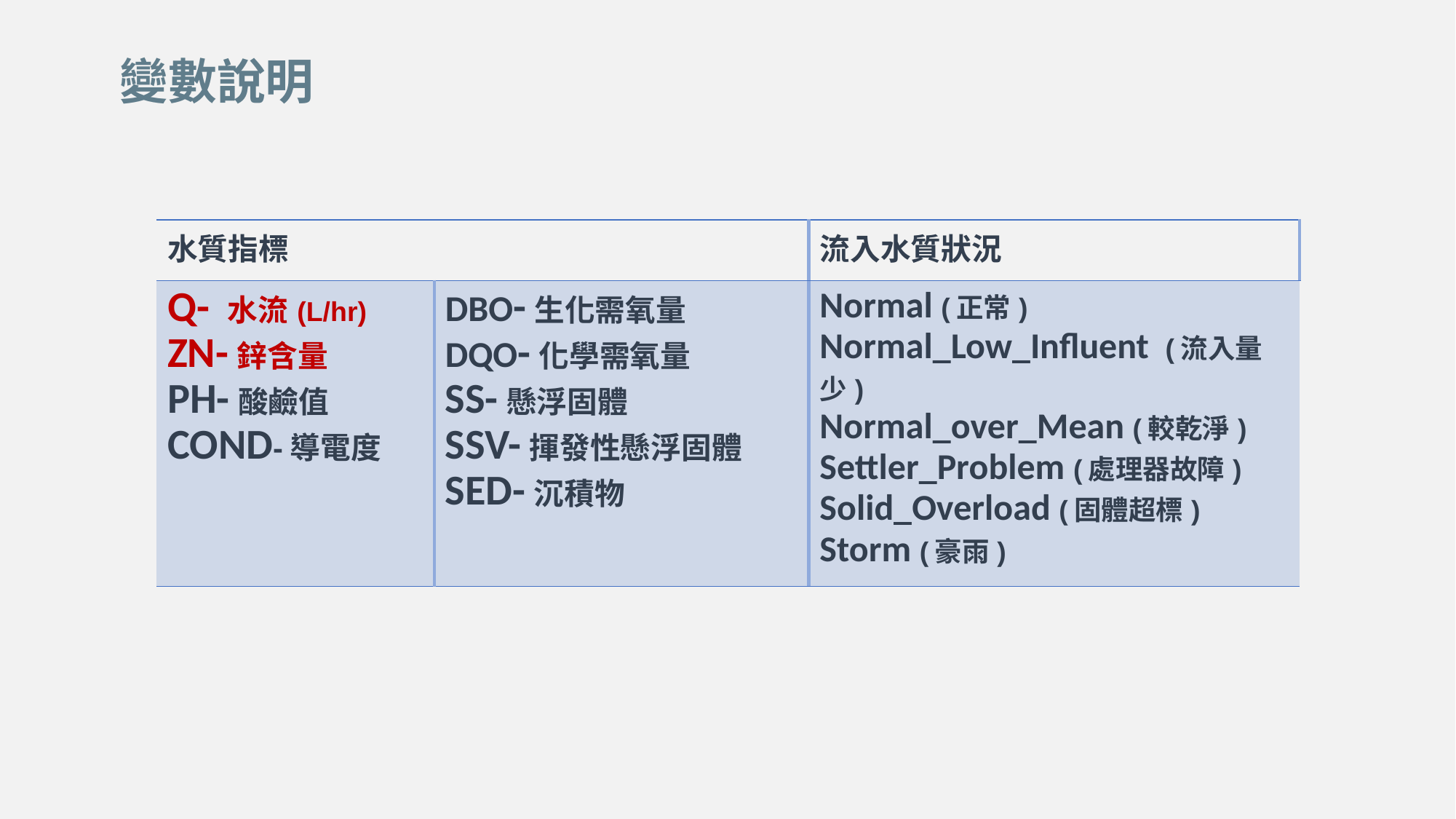

變數說明

| 水質指標 |  | 流入水質狀況 |
| --- | --- | --- |
| Q- 水流(L/hr) ZN-鋅含量 PH-酸鹼值 COND-導電度 | DBO-生化需氧量 DQO-化學需氧量 SS-懸浮固體 SSV-揮發性懸浮固體 SED-沉積物 | Normal (正常) Normal\_Low\_Influent (流入量少) Normal\_over\_Mean (較乾淨) Settler\_Problem (處理器故障) Solid\_Overload (固體超標) Storm (豪雨) |